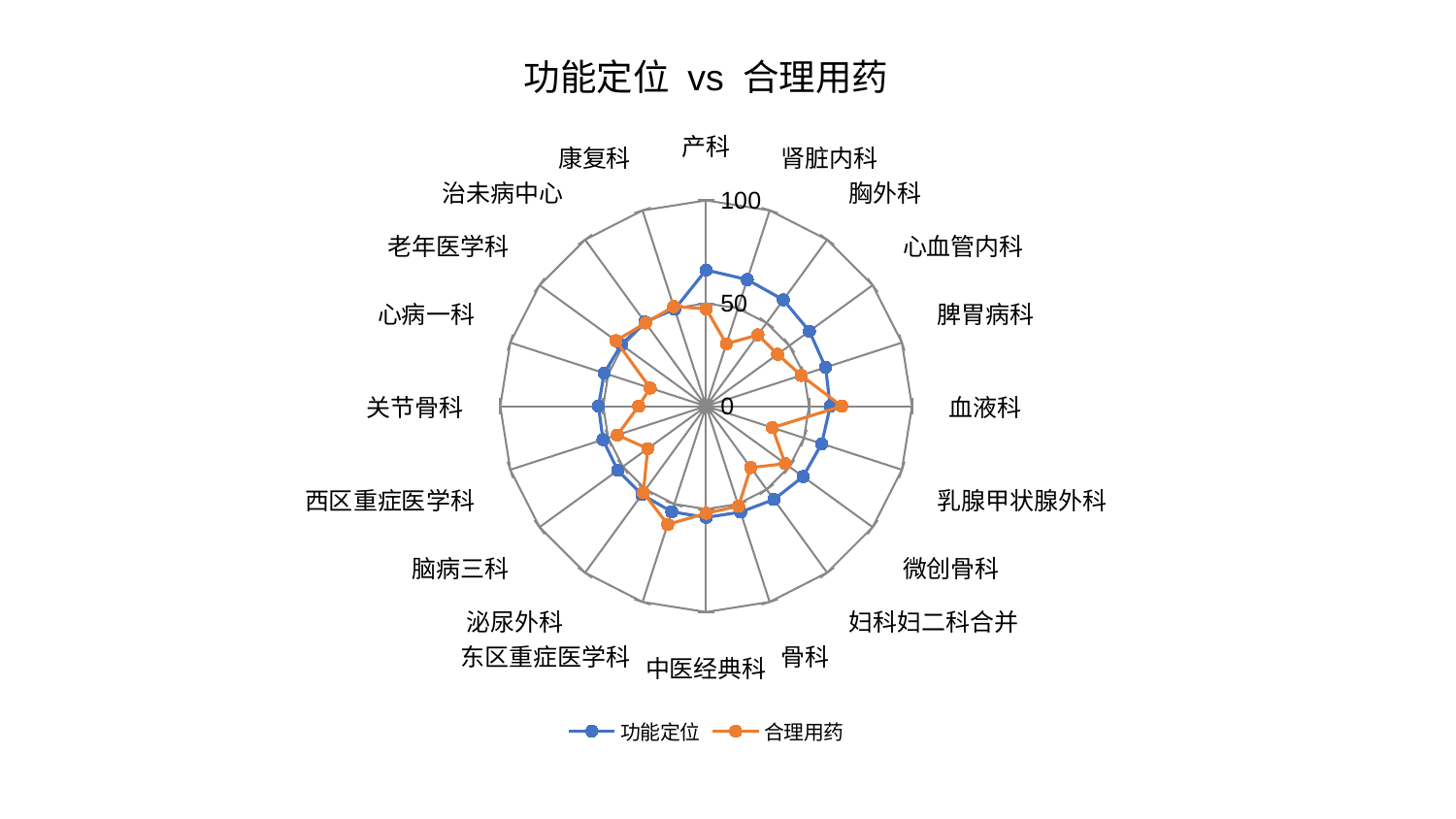

### Chart: 功能定位 vs 合理用药

| Category | 功能定位 | 合理用药 |
|---|---|---|
| 产科 | 66.18108841014076 | 47.29074487817561 |
| 肾脏内科 | 64.66750281835802 | 31.883288947263726 |
| 胸外科 | 63.840181310052984 | 42.807751101766584 |
| 心血管内科 | 62.01357744215626 | 42.95774324721634 |
| 脾胃病科 | 61.01863090041884 | 48.54888597958803 |
| 血液科 | 60.317663084567485 | 65.89526001745492 |
| 乳腺甲状腺外科 | 59.02886956805242 | 33.862845107806834 |
| 微创骨科 | 58.25246415044717 | 47.53262450376481 |
| 妇科妇二科合并 | 56.03861890696718 | 36.91672230263296 |
| 骨科 | 54.124259563305635 | 51.06385518986239 |
| 中医经典科 | 54.04830111858524 | 52.016446096100914 |
| 东区重症医学科 | 53.96315066492209 | 60.418948706555796 |
| 泌尿外科 | 53.08973906130523 | 51.897472583656295 |
| 脑病三科 | 53.063135047652096 | 35.07076297341648 |
| 西区重症医学科 | 52.677113469537325 | 45.370039367766154 |
| 关节骨科 | 52.27348546594011 | 32.77843110925334 |
| 心病一科 | 52.06099339167078 | 28.624181645166587 |
| 老年医学科 | 50.90216128303733 | 54.1589397558921 |
| 治未病中心 | 50.63524120244914 | 50.003630184654654 |
| 康复科 | 49.52406733925882 | 50.92218119574676 |
38